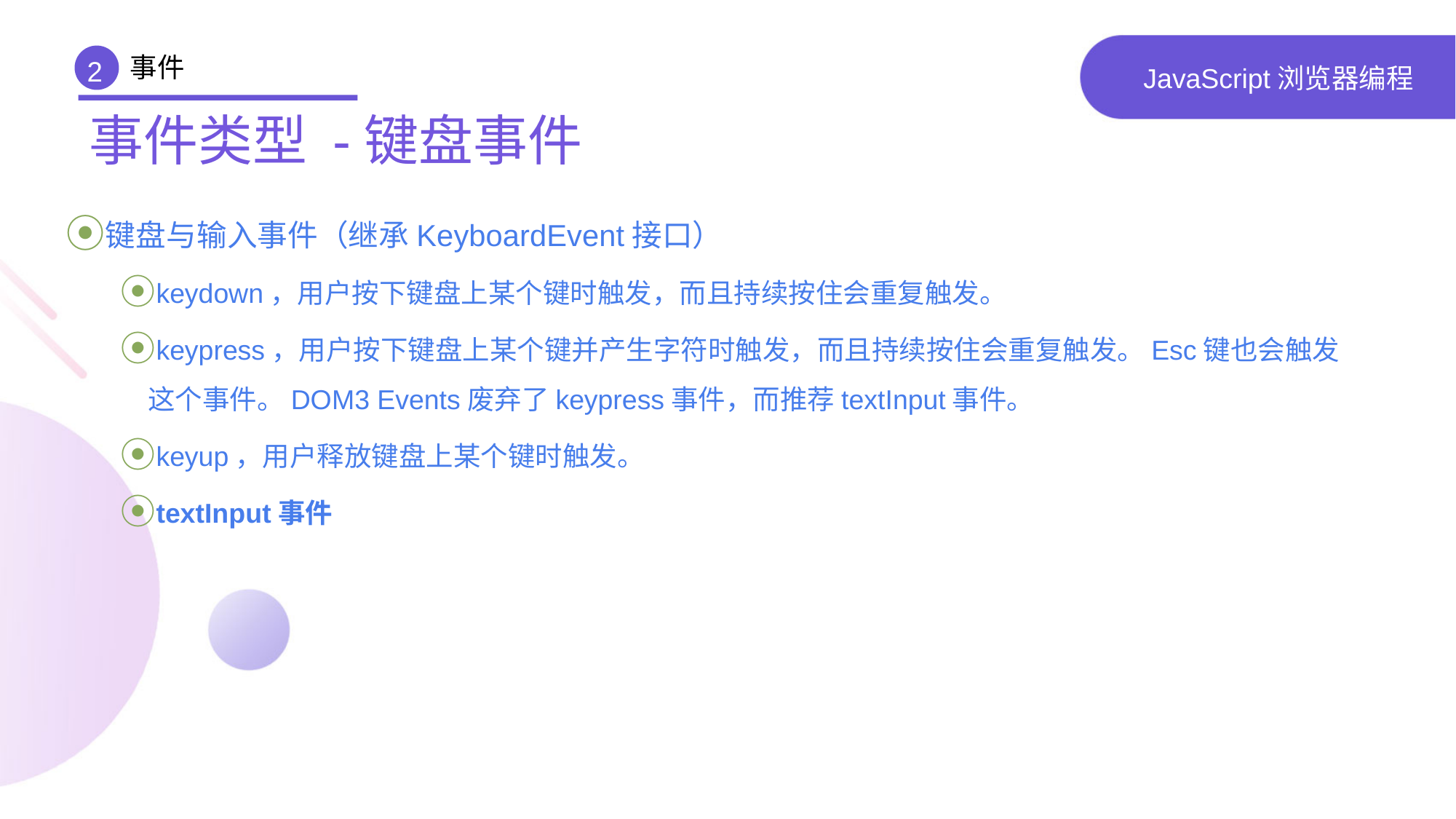

事件
2
# JavaScript浏览器编程
事件类型 -键盘事件
键盘与输入事件（继承KeyboardEvent接口）
keydown，用户按下键盘上某个键时触发，而且持续按住会重复触发。
keypress，用户按下键盘上某个键并产生字符时触发，而且持续按住会重复触发。Esc键也会触发这个事件。DOM3 Events废弃了keypress事件，而推荐textInput事件。
keyup，用户释放键盘上某个键时触发。
textInput事件